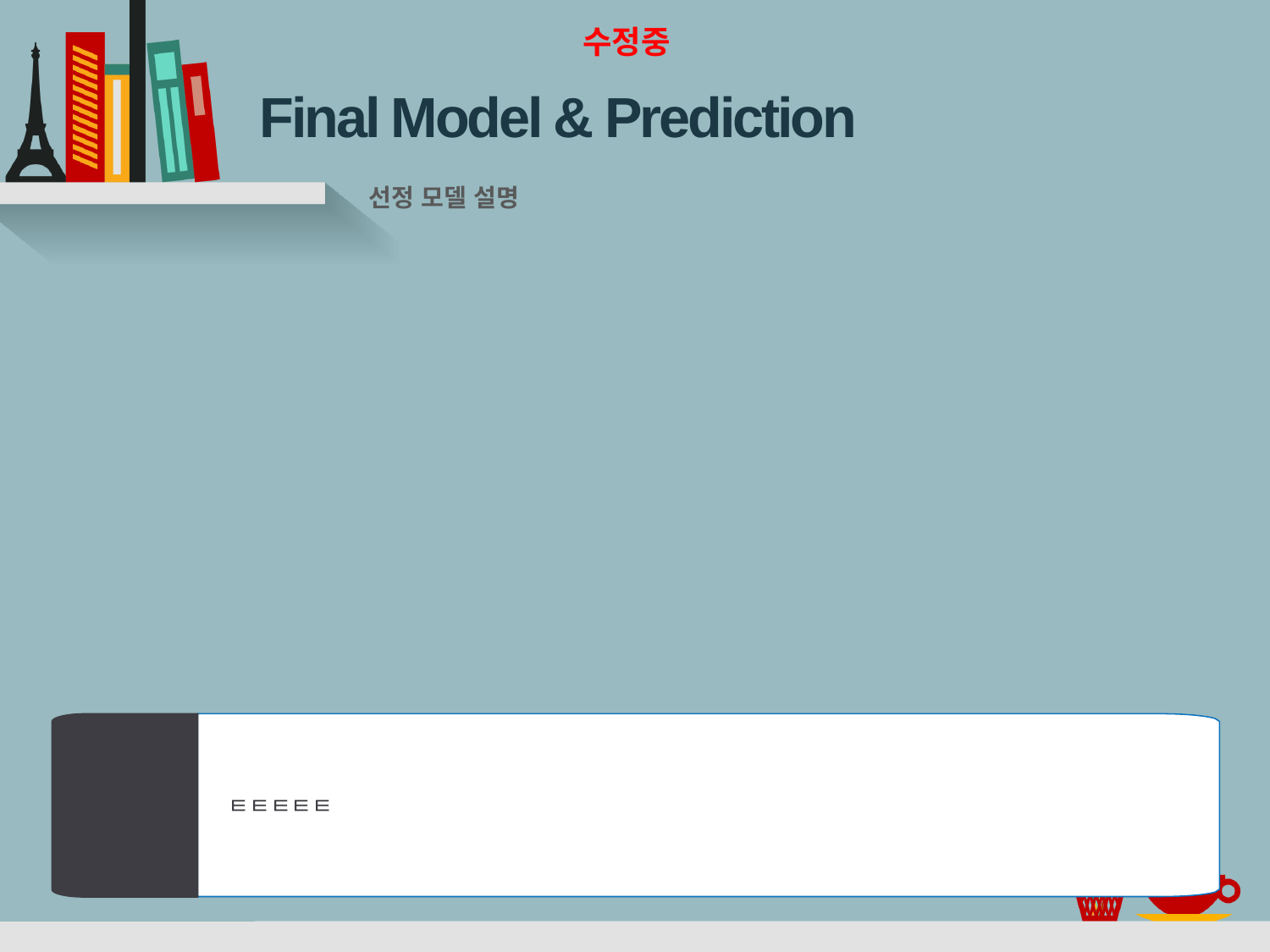

수정중
# Final Model & Prediction
선정 모델 설명
    ㅌㅌㅌㅌㅌ
모델
선정